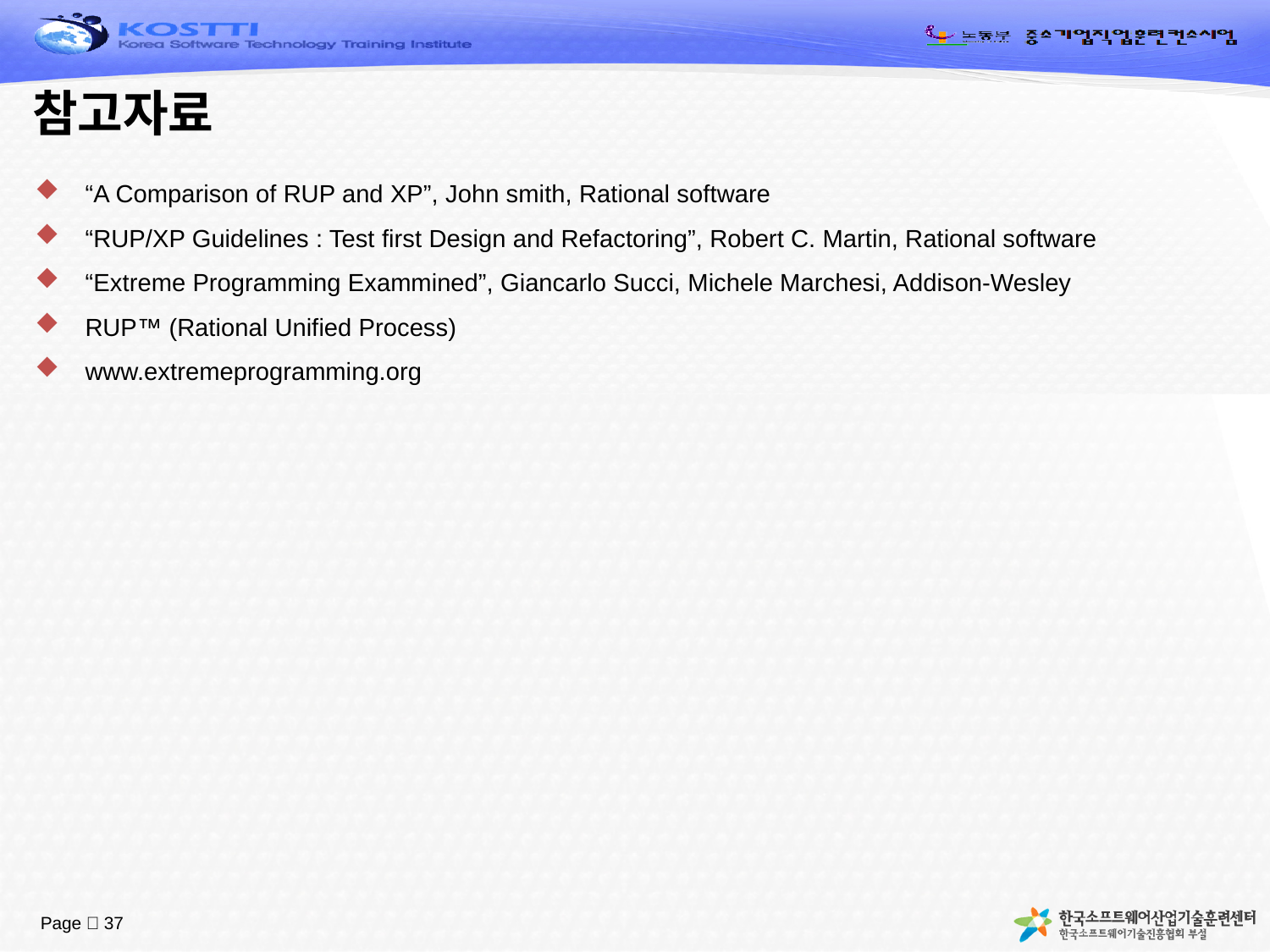

# 참고자료
“A Comparison of RUP and XP”, John smith, Rational software
“RUP/XP Guidelines : Test first Design and Refactoring”, Robert C. Martin, Rational software
“Extreme Programming Exammined”, Giancarlo Succi, Michele Marchesi, Addison-Wesley
RUP™ (Rational Unified Process)
www.extremeprogramming.org